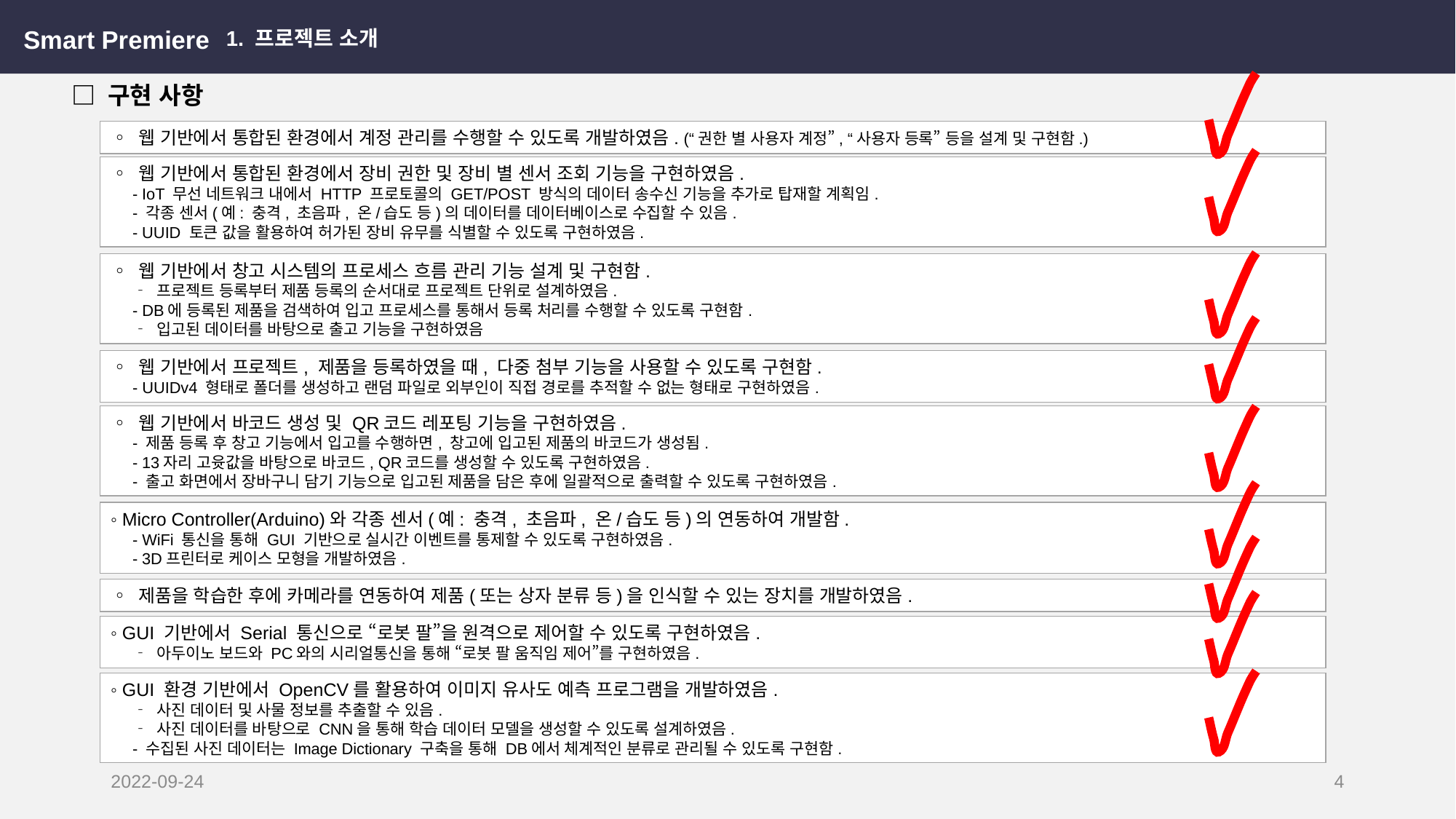

1. 프로젝트 소개
Smart Premiere

□ 구현 사항
◦ 웹 기반에서 통합된 환경에서 계정 관리를 수행할 수 있도록 개발하였음. (“권한 별 사용자 계정”, “사용자 등록” 등을 설계 및 구현함.)

◦ 웹 기반에서 통합된 환경에서 장비 권한 및 장비 별 센서 조회 기능을 구현하였음.
     - IoT 무선 네트워크 내에서 HTTP 프로토콜의 GET/POST 방식의 데이터 송수신 기능을 추가로 탑재할 계획임.
     - 각종 센서(예: 충격, 초음파, 온/습도 등)의 데이터를 데이터베이스로 수집할 수 있음.
     - UUID 토큰 값을 활용하여 허가된 장비 유무를 식별할 수 있도록 구현하였음.

◦ 웹 기반에서 창고 시스템의 프로세스 흐름 관리 기능 설계 및 구현함.
     ‐ 프로젝트 등록부터 제품 등록의 순서대로 프로젝트 단위로 설계하였음.
     ‐ DB에 등록된 제품을 검색하여 입고 프로세스를 통해서 등록 처리를 수행할 수 있도록 구현함.
     ‐ 입고된 데이터를 바탕으로 출고 기능을 구현하였음

◦ 웹 기반에서 프로젝트, 제품을 등록하였을 때, 다중 첨부 기능을 사용할 수 있도록 구현함.
     ‐ UUIDv4 형태로 폴더를 생성하고 랜덤 파일로 외부인이 직접 경로를 추적할 수 없는 형태로 구현하였음.
◦ 웹 기반에서 바코드 생성 및 QR코드 레포팅 기능을 구현하였음.
     - 제품 등록 후 창고 기능에서 입고를 수행하면, 창고에 입고된 제품의 바코드가 생성됨.
     - 13자리 고윳값을 바탕으로 바코드, QR코드를 생성할 수 있도록 구현하였음.
     - 출고 화면에서 장바구니 담기 기능으로 입고된 제품을 담은 후에 일괄적으로 출력할 수 있도록 구현하였음.

◦ Micro Controller(Arduino)와 각종 센서(예: 충격, 초음파, 온/습도 등)의 연동하여 개발함.
     ‐ WiFi 통신을 통해 GUI 기반으로 실시간 이벤트를 통제할 수 있도록 구현하였음.
     - 3D프린터로 케이스 모형을 개발하였음.

◦ 제품을 학습한 후에 카메라를 연동하여 제품(또는 상자 분류 등)을 인식할 수 있는 장치를 개발하였음.

◦ GUI 기반에서 Serial 통신으로 “로봇 팔”을 원격으로 제어할 수 있도록 구현하였음.
     ‐ 아두이노 보드와 PC와의 시리얼통신을 통해 “로봇 팔 움직임 제어”를 구현하였음.

◦ GUI 환경 기반에서 OpenCV를 활용하여 이미지 유사도 예측 프로그램을 개발하였음.
     ‐ 사진 데이터 및 사물 정보를 추출할 수 있음.
     ‐ 사진 데이터를 바탕으로 CNN을 통해 학습 데이터 모델을 생성할 수 있도록 설계하였음.
     - 수집된 사진 데이터는 Image Dictionary 구축을 통해 DB에서 체계적인 분류로 관리될 수 있도록 구현함.
2022-09-24
4